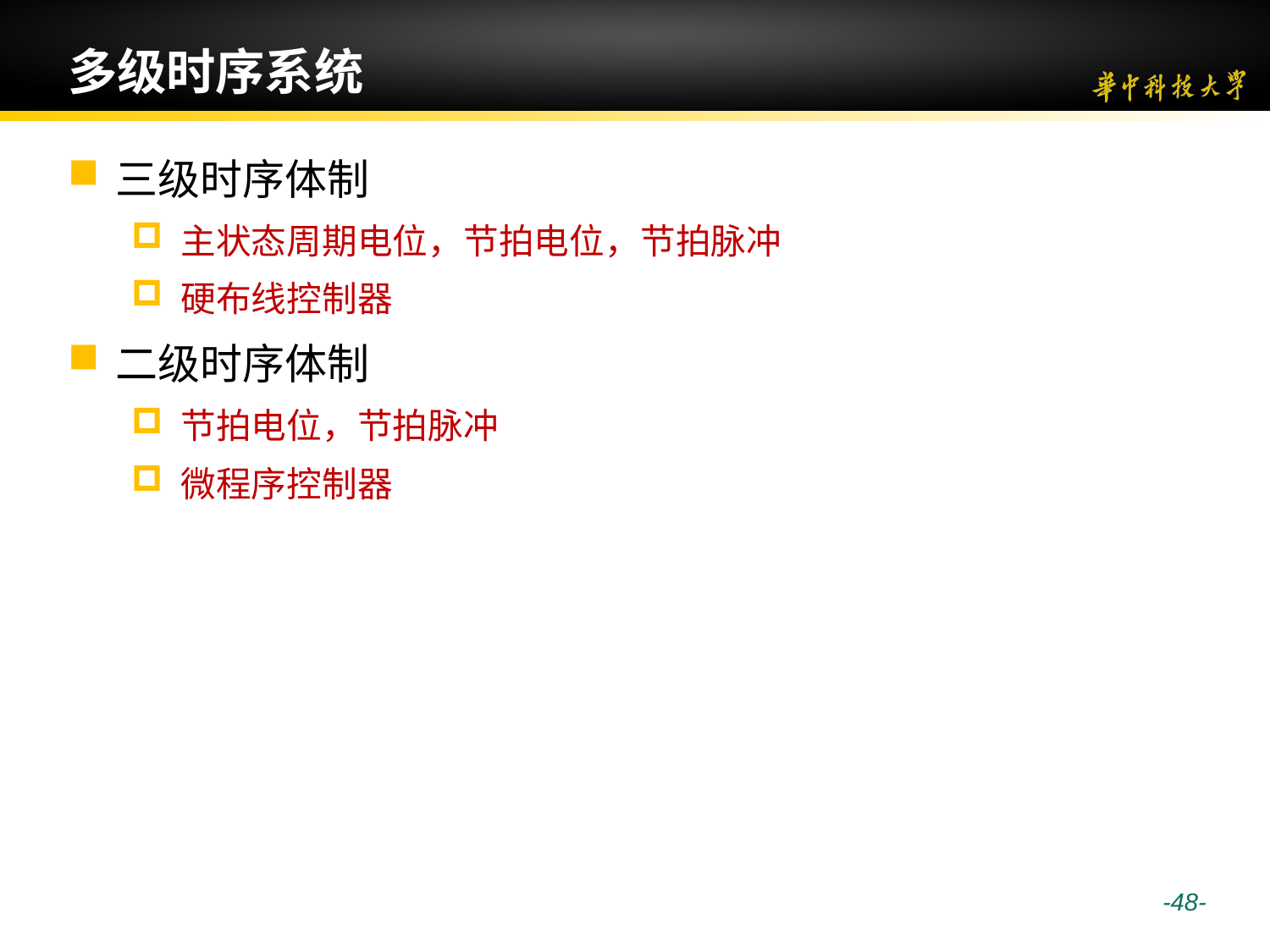

# 多级时序系统
三级时序体制
主状态周期电位，节拍电位，节拍脉冲
硬布线控制器
二级时序体制
节拍电位，节拍脉冲
微程序控制器
 -48-